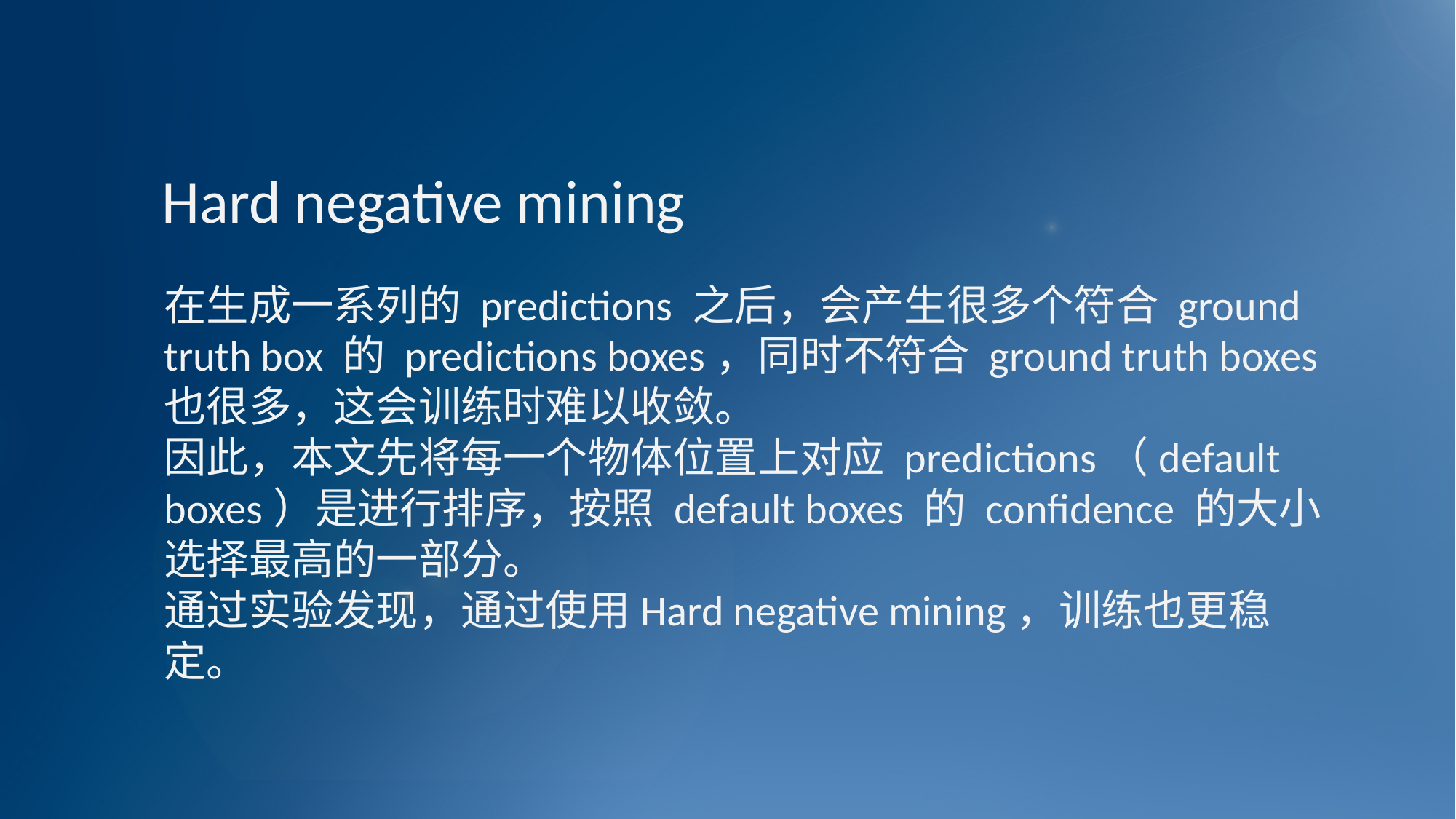

Hard negative mining

在生成一系列的 predictions 之后，会产生很多个符合 ground truth box 的 predictions boxes，同时不符合 ground truth boxes 也很多，这会训练时难以收敛。
因此，本文先将每一个物体位置上对应 predictions（default boxes）是进行排序，按照 default boxes 的 confidence 的大小选择最高的一部分。
通过实验发现，通过使用Hard negative mining，训练也更稳定。